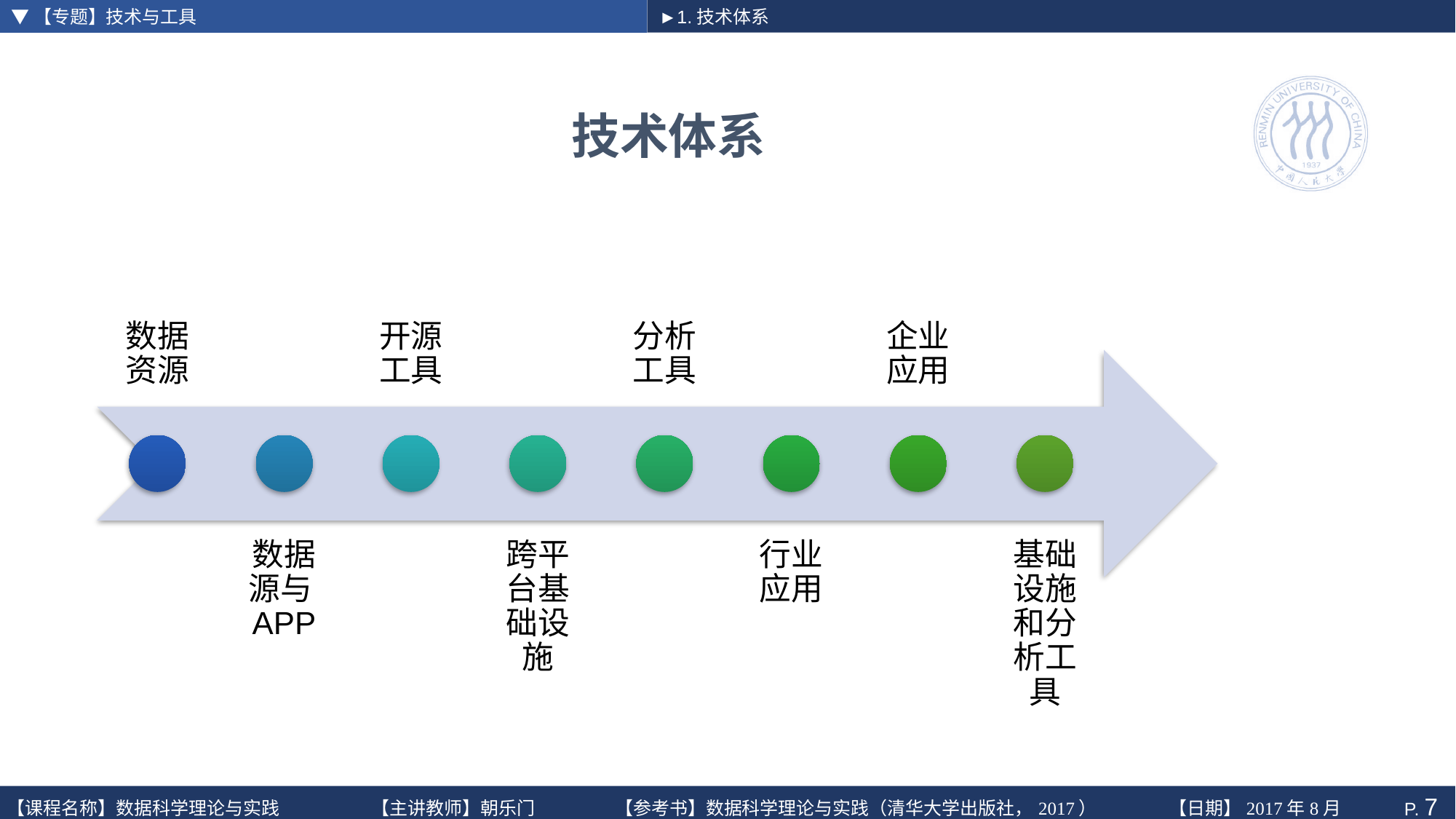

▼【专题】技术与工具

►1.技术体系
# 技术体系
数据资源
数据源与APP
开源工具
跨平台基础设施
分析工具
行业应用
企业应用
基础设施和分析工具